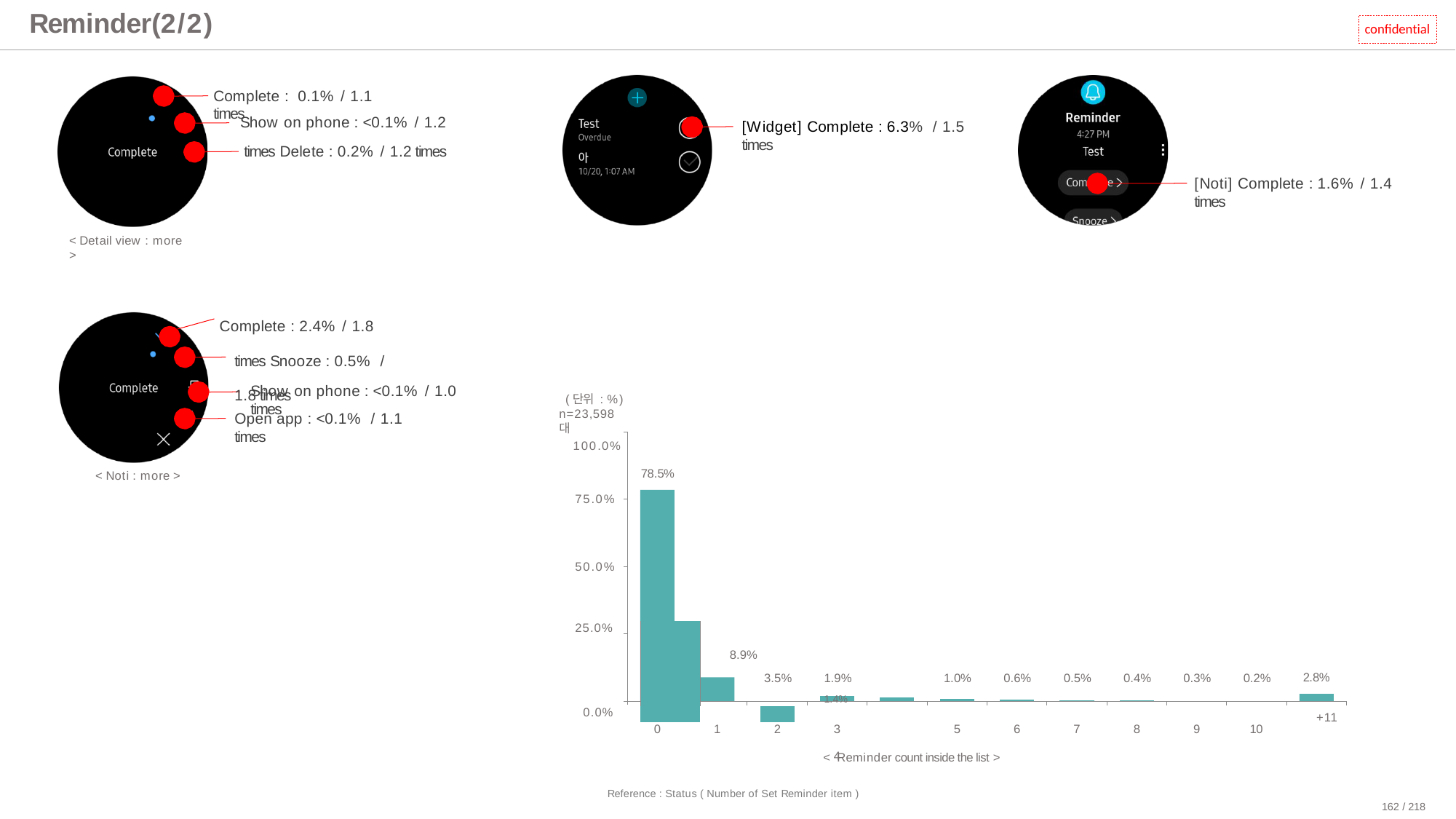

# Reminder(2/2)
confidential

Complete :  0.1% / 1.1 times

Show on phone : <0.1% / 1.2 times Delete : 0.2% / 1.2 times

[Widget] Complete : 6.3% / 1.5 times

[Noti] Complete : 1.6% / 1.4 times

< Detail view : more >
Complete : 2.4% / 1.8 times Snooze : 0.5% / 1.8 times

Show on phone : <0.1% / 1.0 times

(단위 : %) n=23,598대
100.0%

Open app : <0.1% / 1.1 times

78.5%
< Noti : more >

75.0%

50.0%

| 25.0% |  |  |  |  |  |  |  |  |  |  |
| --- | --- | --- | --- | --- | --- | --- | --- | --- | --- | --- |
|  |  | 8.9% |  |  |  |  |  |  |  |  |
|  |  |  | 3.5% | 1.9% 1.4% | 1.0% | 0.6% | 0.5% | 0.4% | 0.3% | 0.2% |
| 0.0% |  |  |  |  |  |  |  |  |  |  |
|  | 0 | 1 | 2 | 3 4 | 5 | 6 | 7 | 8 | 9 | 10 |

2.8%

+11

<  Reminder count inside the list >

Reference : Status ( Number of Set Reminder item )

162 / 218